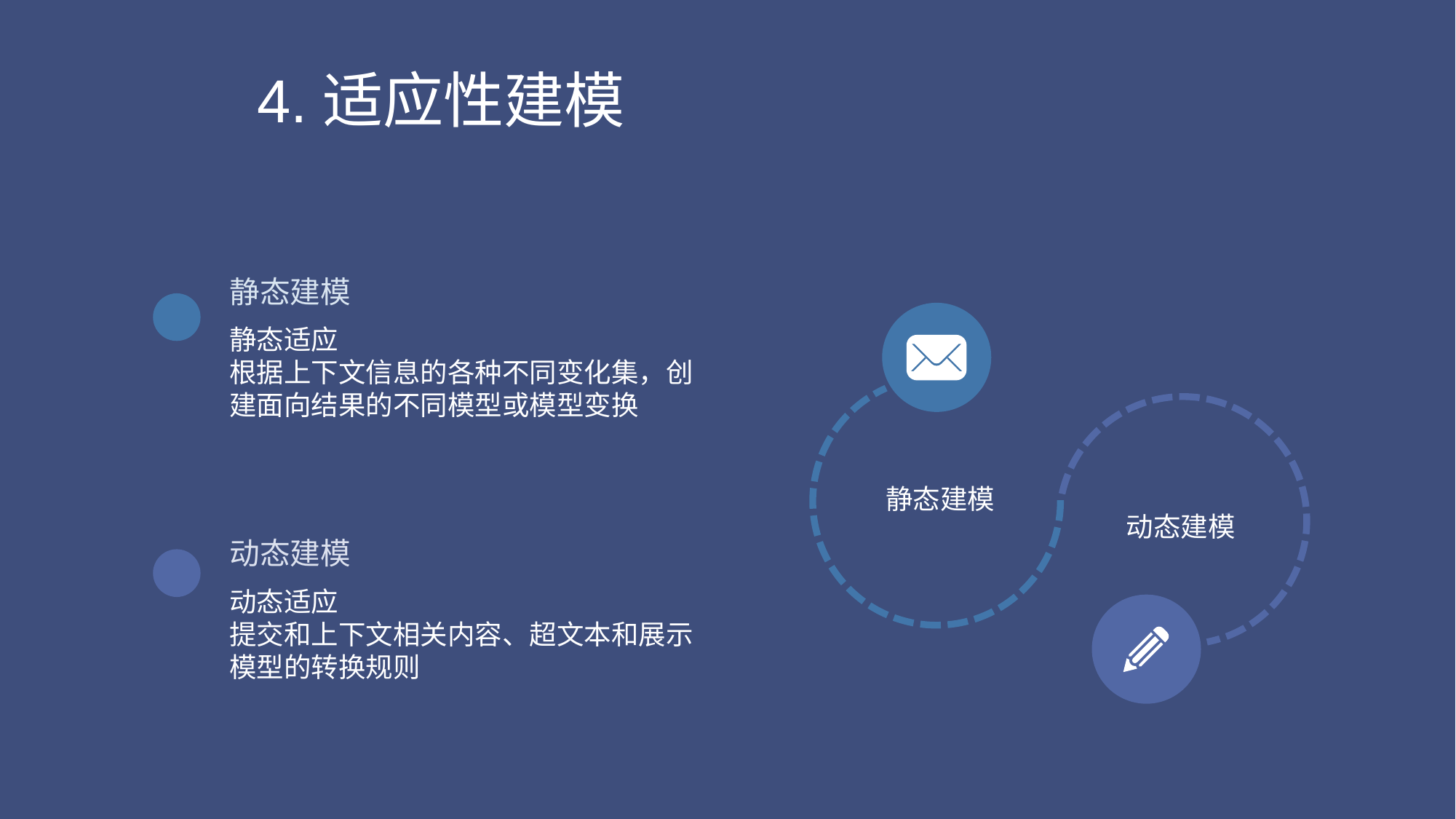

4.适应性建模
静态建模

静态适应
根据上下文信息的各种不同变化集，创建面向结果的不同模型或模型变换

静态建模
动态建模
动态建模

动态适应
提交和上下文相关内容、超文本和展示模型的转换规则